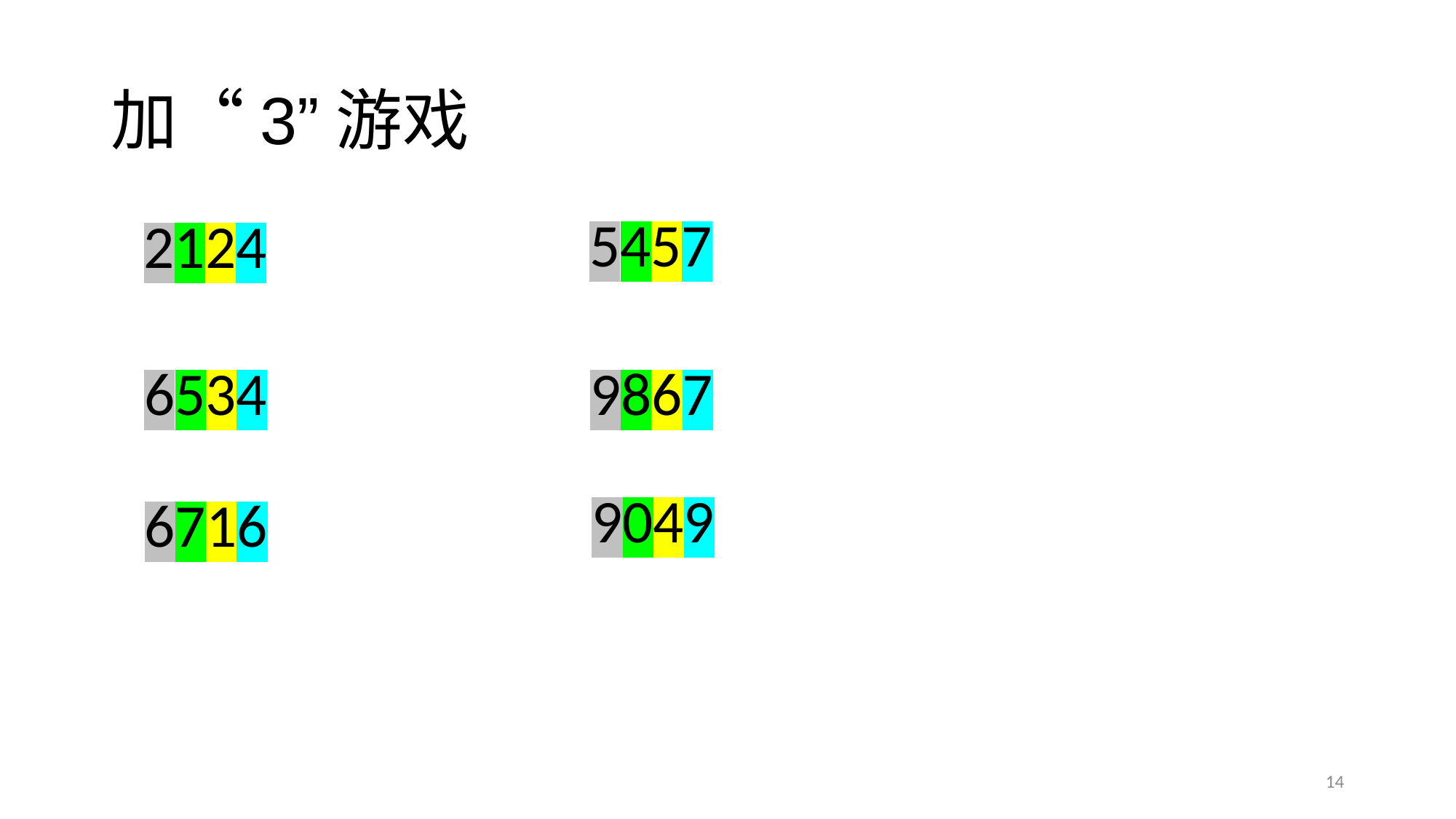

# 加“3”游戏
5457
2124
6534
9867
9049
6716
14